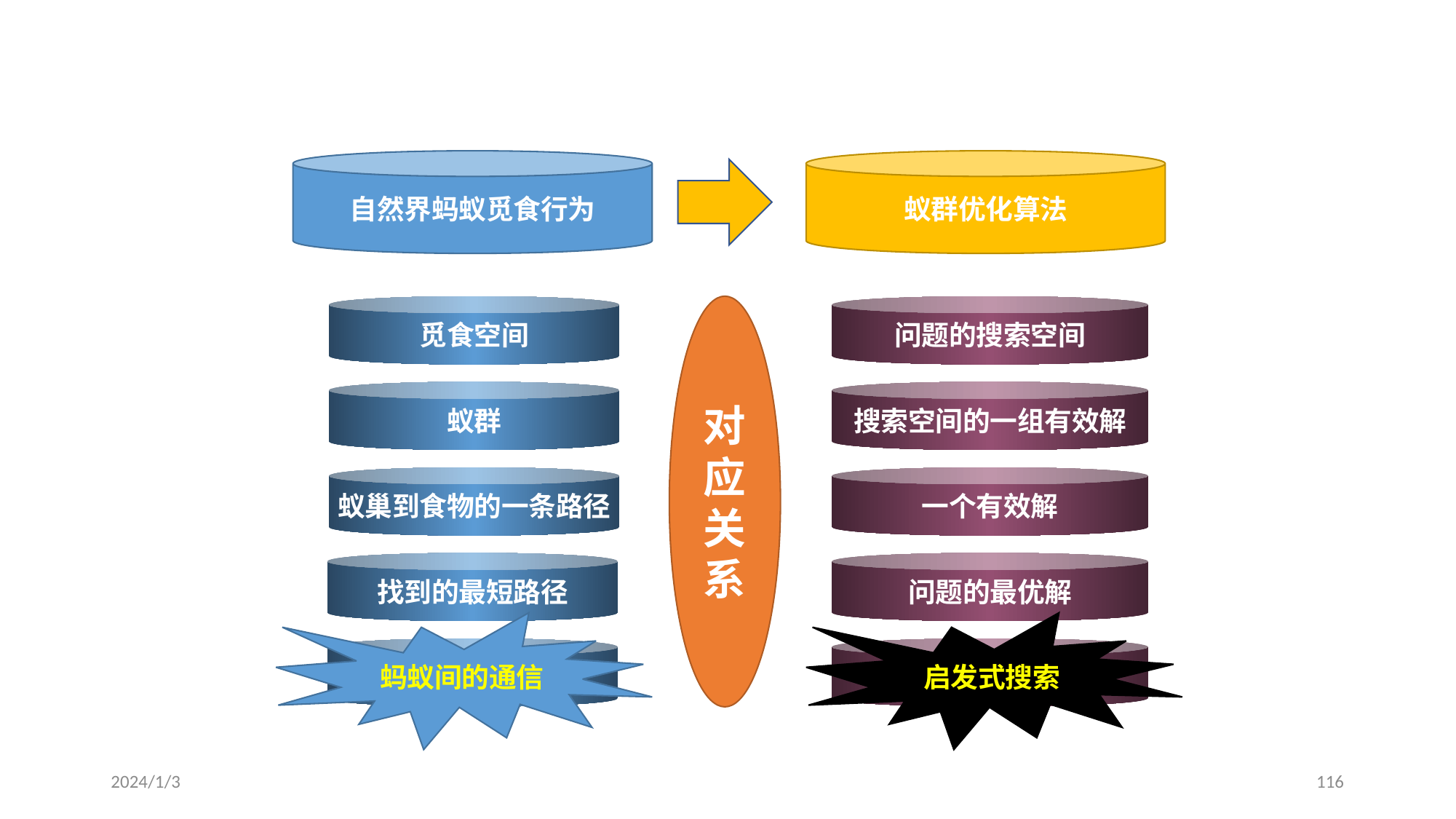

蚁群优化算法的原理
自然界蚂蚁觅食行为
蚁群优化算法

觅食空间
对应关系
问题的搜索空间
蚁群
搜索空间的一组有效解
蚁巢到食物的一条路径
一个有效解
找到的最短路径
问题的最优解
蚂蚁间的通信
启发式搜索
信息素
信息素浓度变量
2024/1/3
116